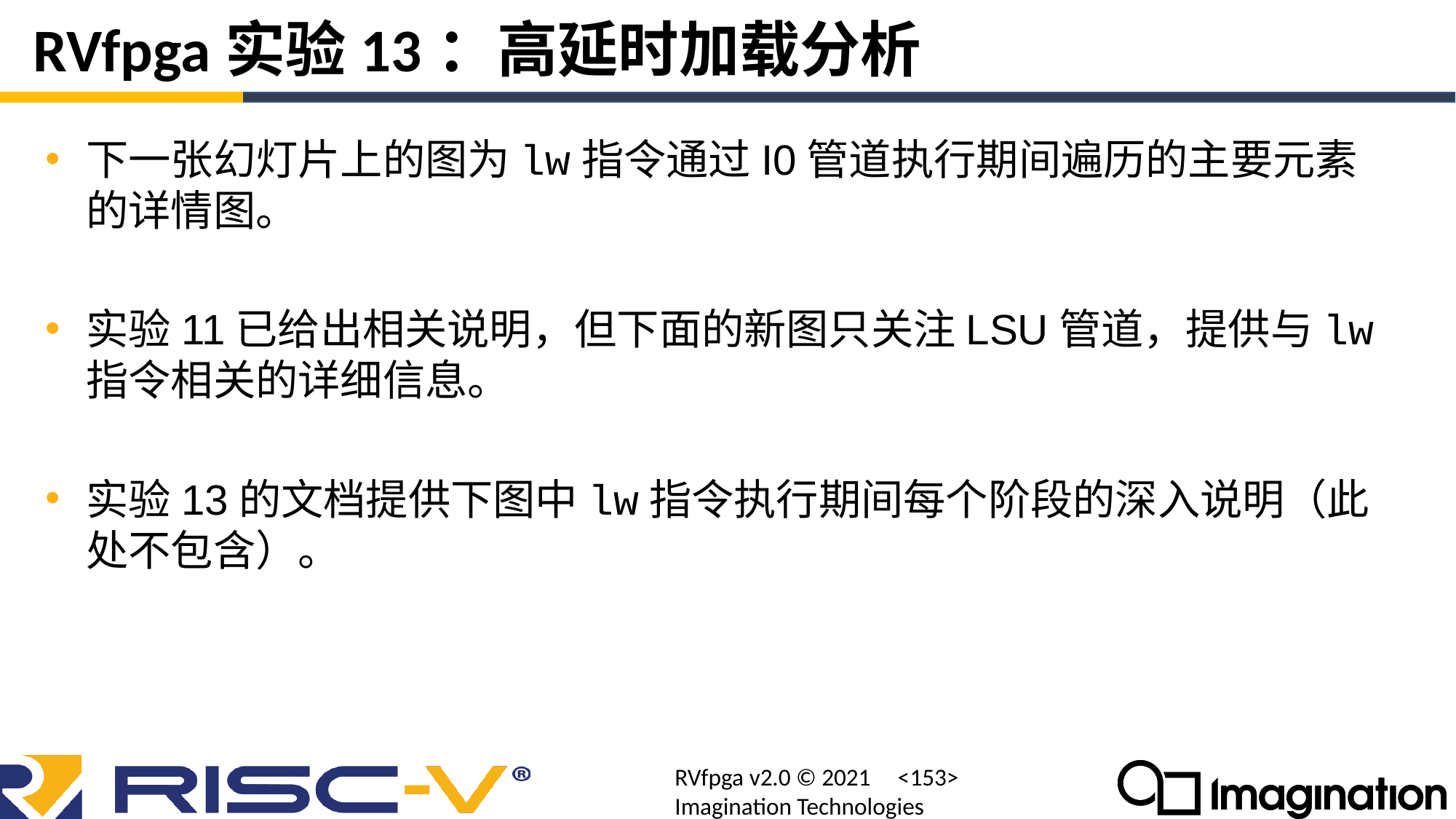

# RVfpga实验13：高延时加载分析
下一张幻灯片上的图为lw指令通过I0管道执行期间遍历的主要元素的详情图。

实验11已给出相关说明，但下面的新图只关注LSU管道，提供与lw指令相关的详细信息。

实验13的文档提供下图中lw指令执行期间每个阶段的深入说明（此处不包含）。